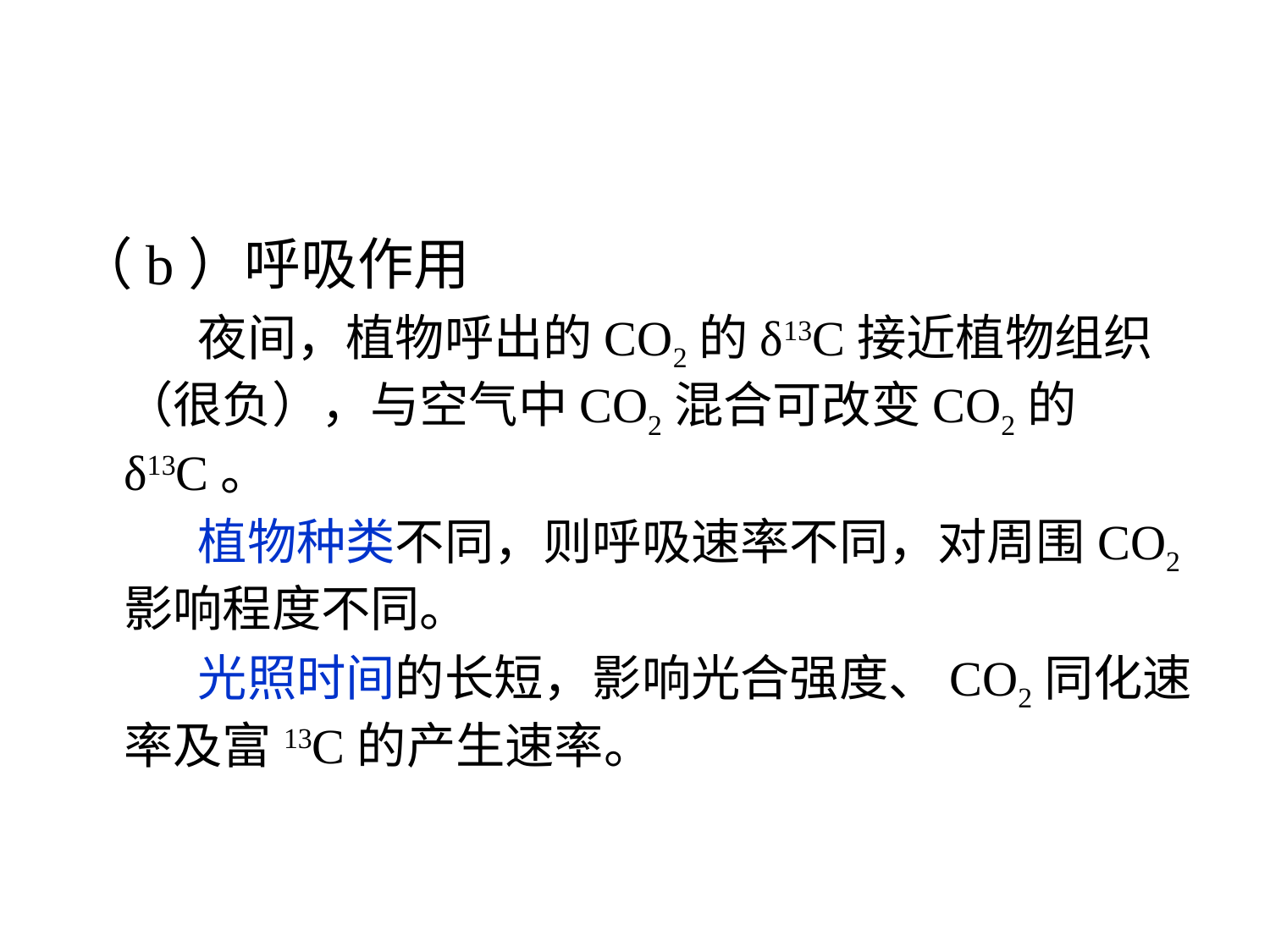

（b）呼吸作用
          夜间，植物呼出的CO2的δ13C接近植物组织（很负），与空气中CO2混合可改变CO2的δ13C。
          植物种类不同，则呼吸速率不同，对周围CO2影响程度不同。
          光照时间的长短，影响光合强度、CO2同化速率及富13C的产生速率。